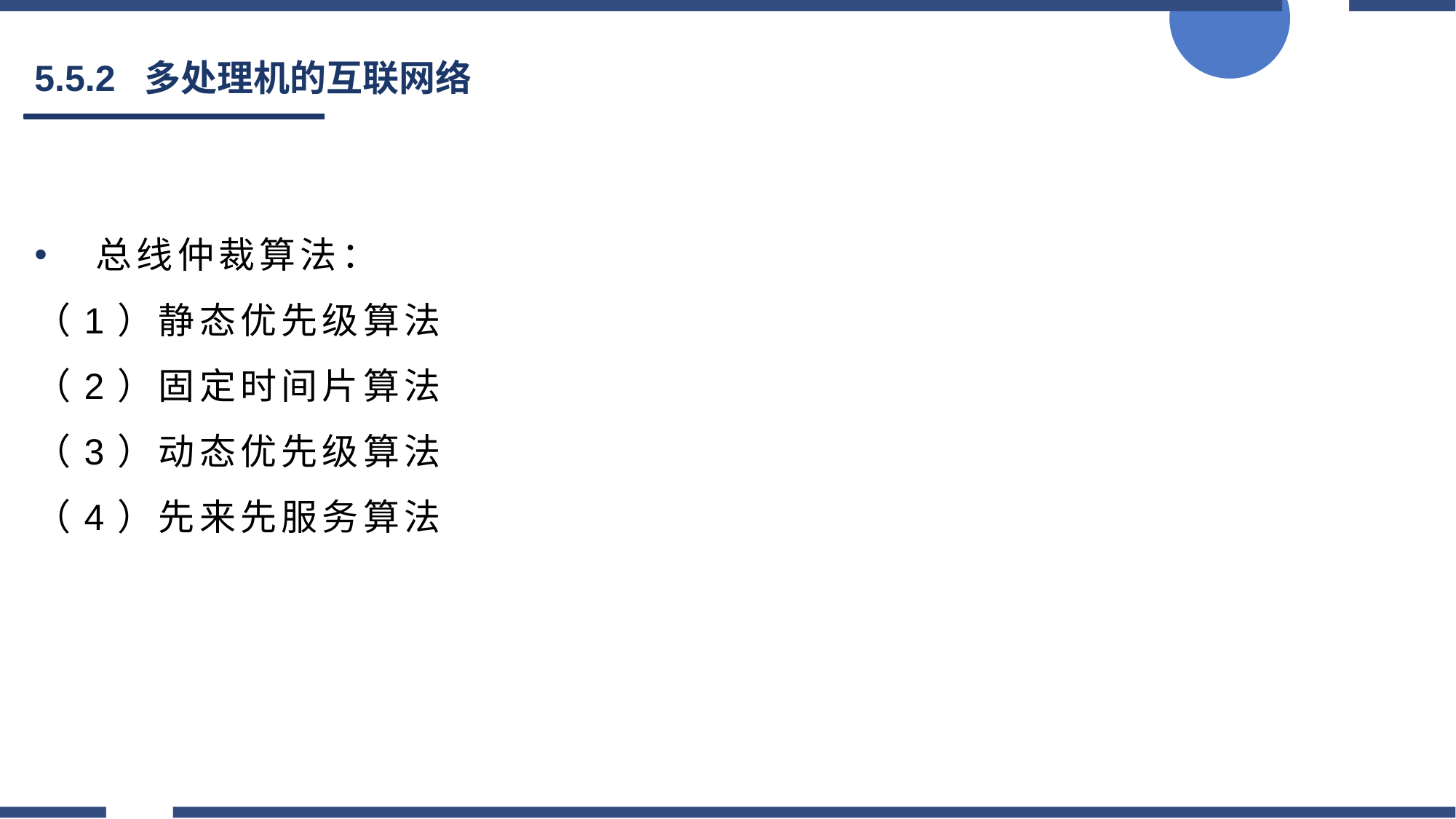

# 5.5.2  多处理机的互联网络
总线仲裁算法：
（1）静态优先级算法
（2）固定时间片算法
（3）动态优先级算法
（4）先来先服务算法